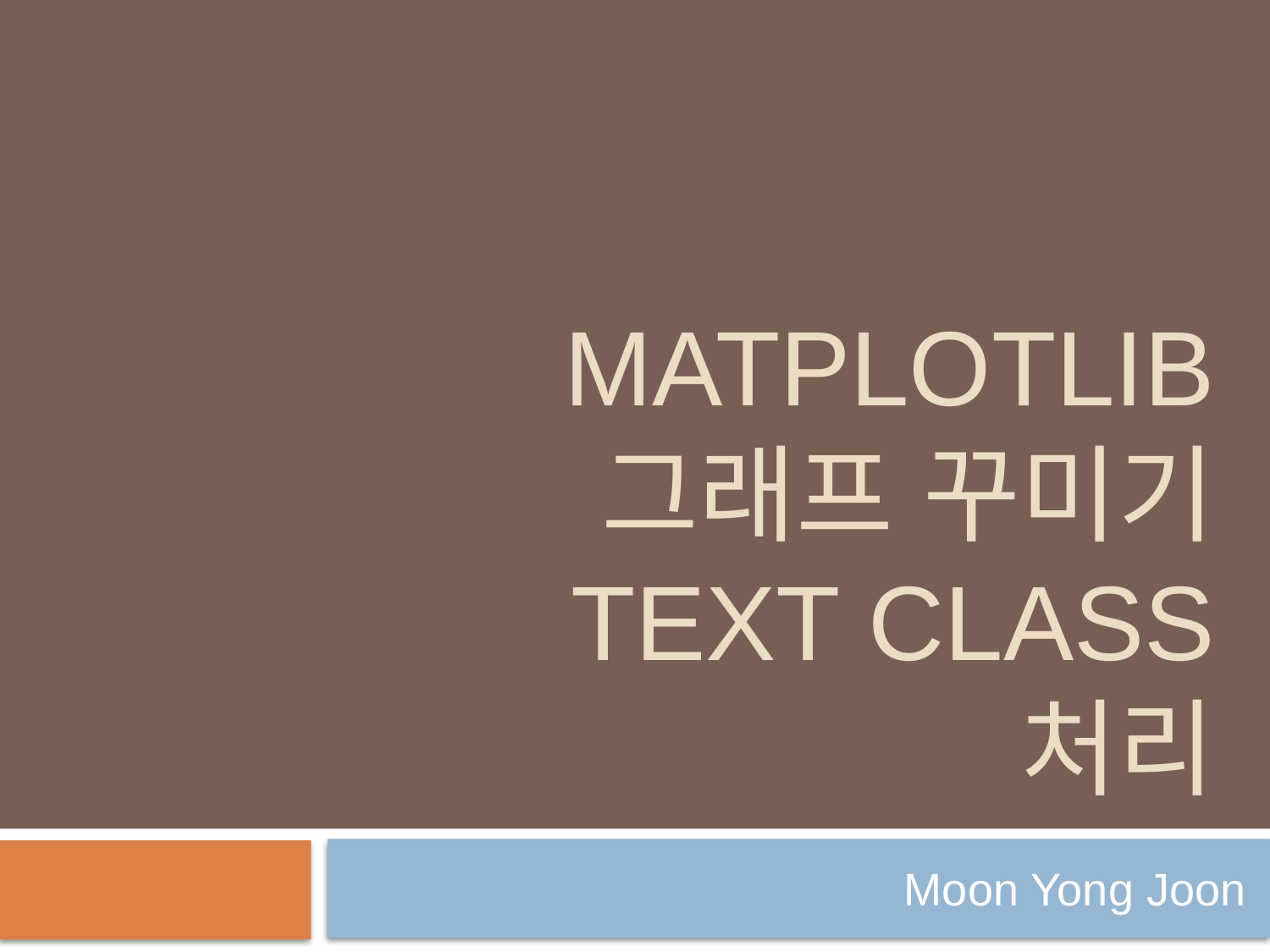

# MaTPLOTLIB 그래프 꾸미기 Text class 처리
Moon Yong Joon